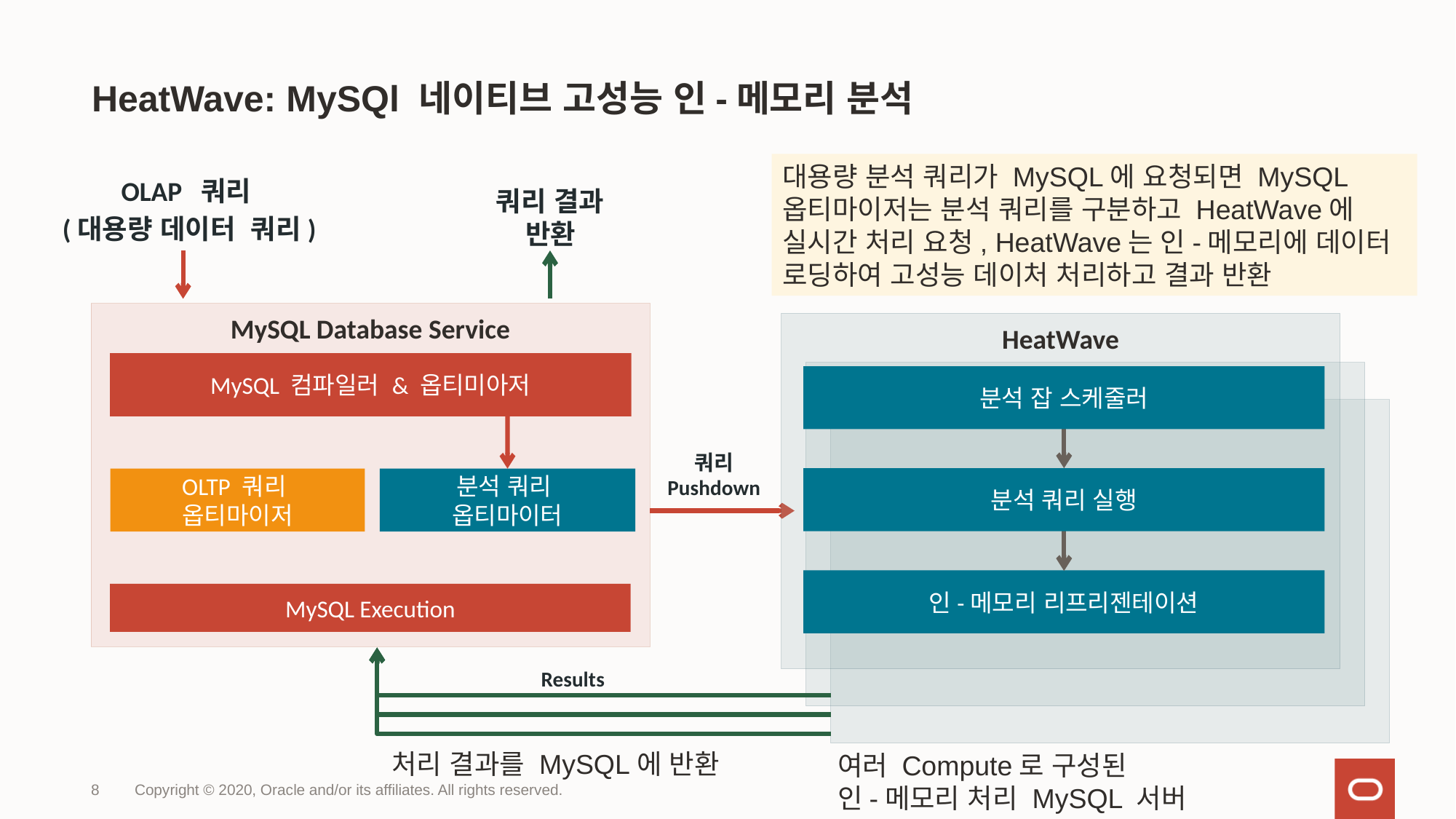

# HeatWave: MySQl 네이티브 고성능 인-메모리 분석
대용량 분석 쿼리가 MySQL에 요청되면 MySQL 옵티마이저는 분석 쿼리를 구분하고 HeatWave에 실시간 처리 요청, HeatWave는 인-메모리에 데이터 로딩하여 고성능 데이처 처리하고 결과 반환
OLAP  쿼리
 (대용량 데이터  쿼리)
쿼리 결과 반환
MySQL Database Service
HeatWave

분석 잡 스케줄러

분석 쿼리 실행
인-메모리 리프리젠테이션

MySQL 컴파일러 & 옵티미아저
쿼리
Pushdown
OLTP 쿼리
옵티마이저
분석 쿼리
옵티마이터
MySQL Execution

Results
처리 결과를 MySQL에 반환
여러 Compute로 구성된
인-메모리 처리 MySQL 서버
8
Copyright © 2020, Oracle and/or its affiliates. All rights reserved.